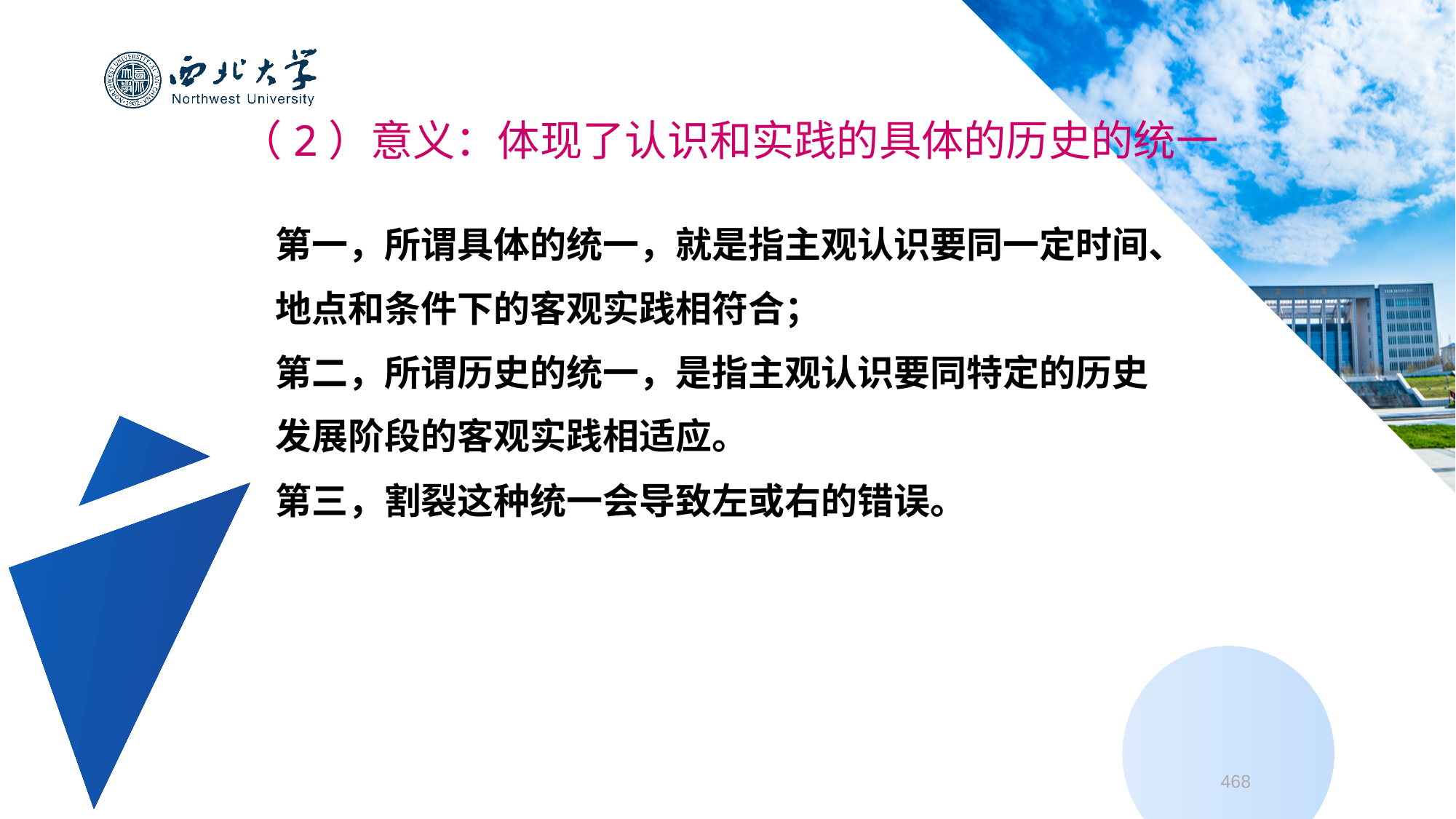

（2）意义：体现了认识和实践的具体的历史的统一
第一，所谓具体的统一，就是指主观认识要同一定时间、
地点和条件下的客观实践相符合；
第二，所谓历史的统一，是指主观认识要同特定的历史
发展阶段的客观实践相适应。
第三，割裂这种统一会导致左或右的错误。

468